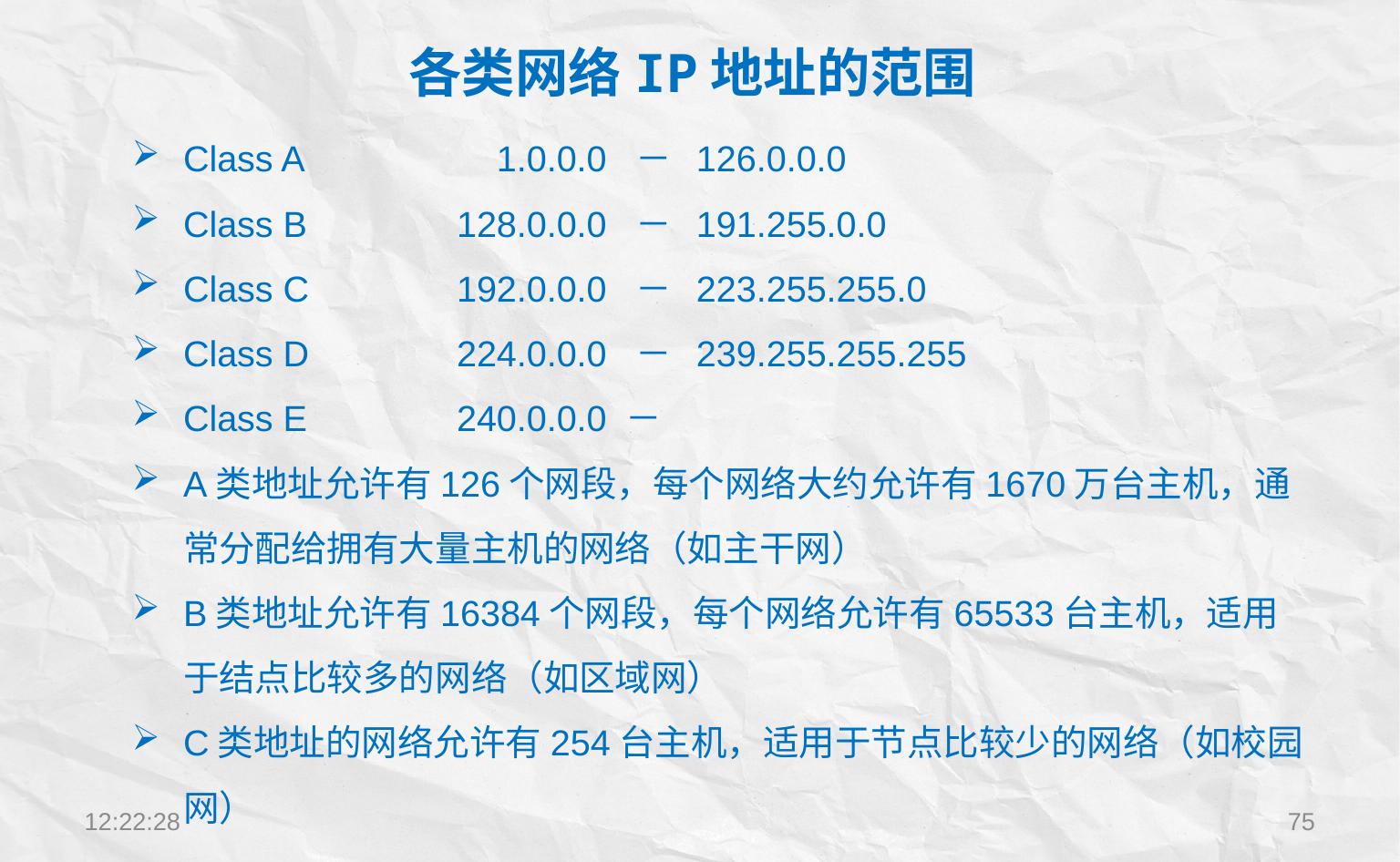

各类网络IP地址的范围
Class A 		    1.0.0.0  －  126.0.0.0
Class B		128.0.0.0  －  191.255.0.0
Class C		192.0.0.0  －  223.255.255.0
Class D		224.0.0.0  －  239.255.255.255
Class E		240.0.0.0 －
A类地址允许有126个网段，每个网络大约允许有1670万台主机，通常分配给拥有大量主机的网络（如主干网）
B类地址允许有16384个网段，每个网络允许有65533台主机，适用于结点比较多的网络（如区域网）
C类地址的网络允许有254台主机，适用于节点比较少的网络（如校园网）
12:22:28
75